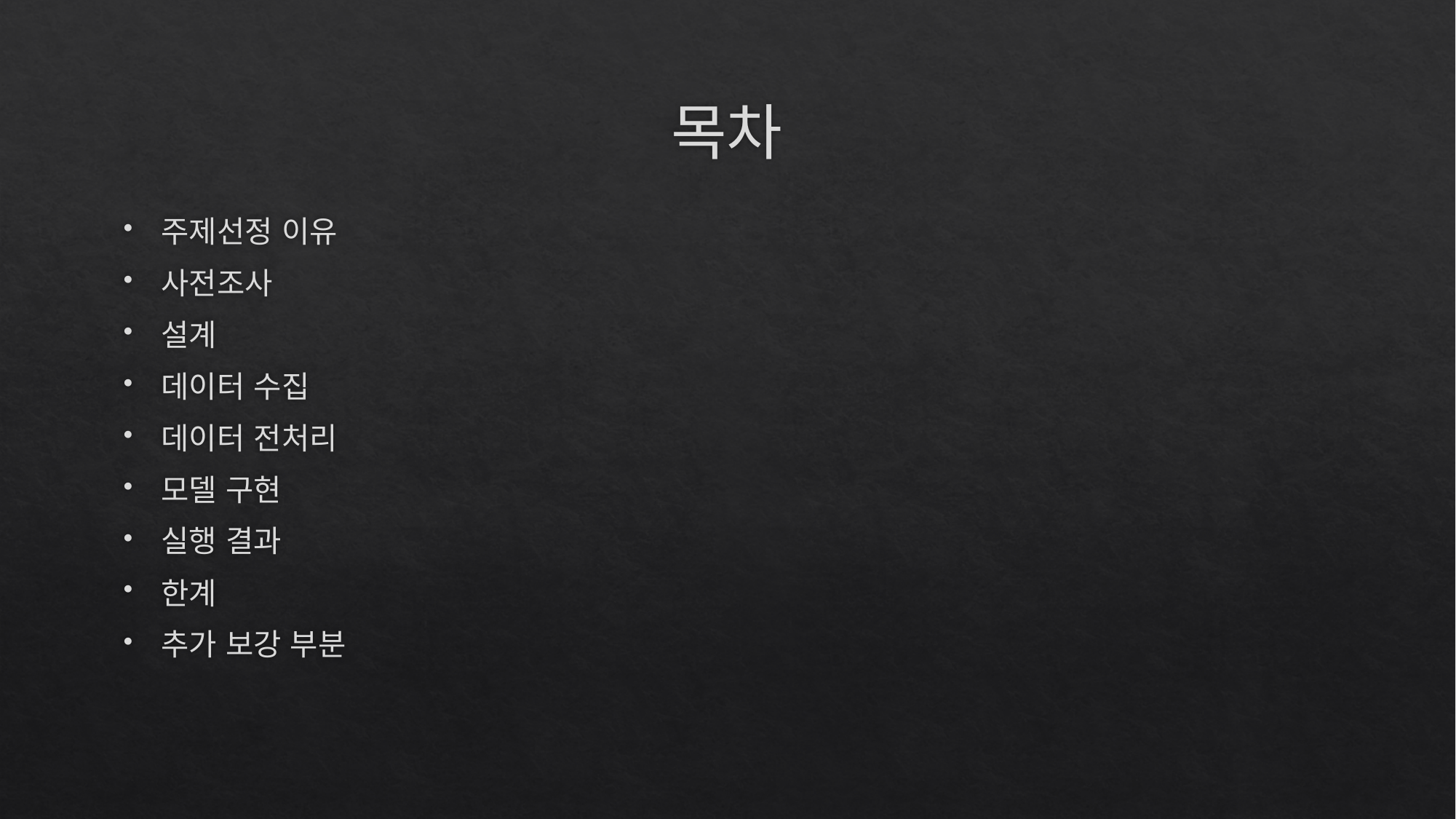

# 목차
주제선정 이유
사전조사
설계
데이터 수집
데이터 전처리
모델 구현
실행 결과
한계
추가 보강 부분